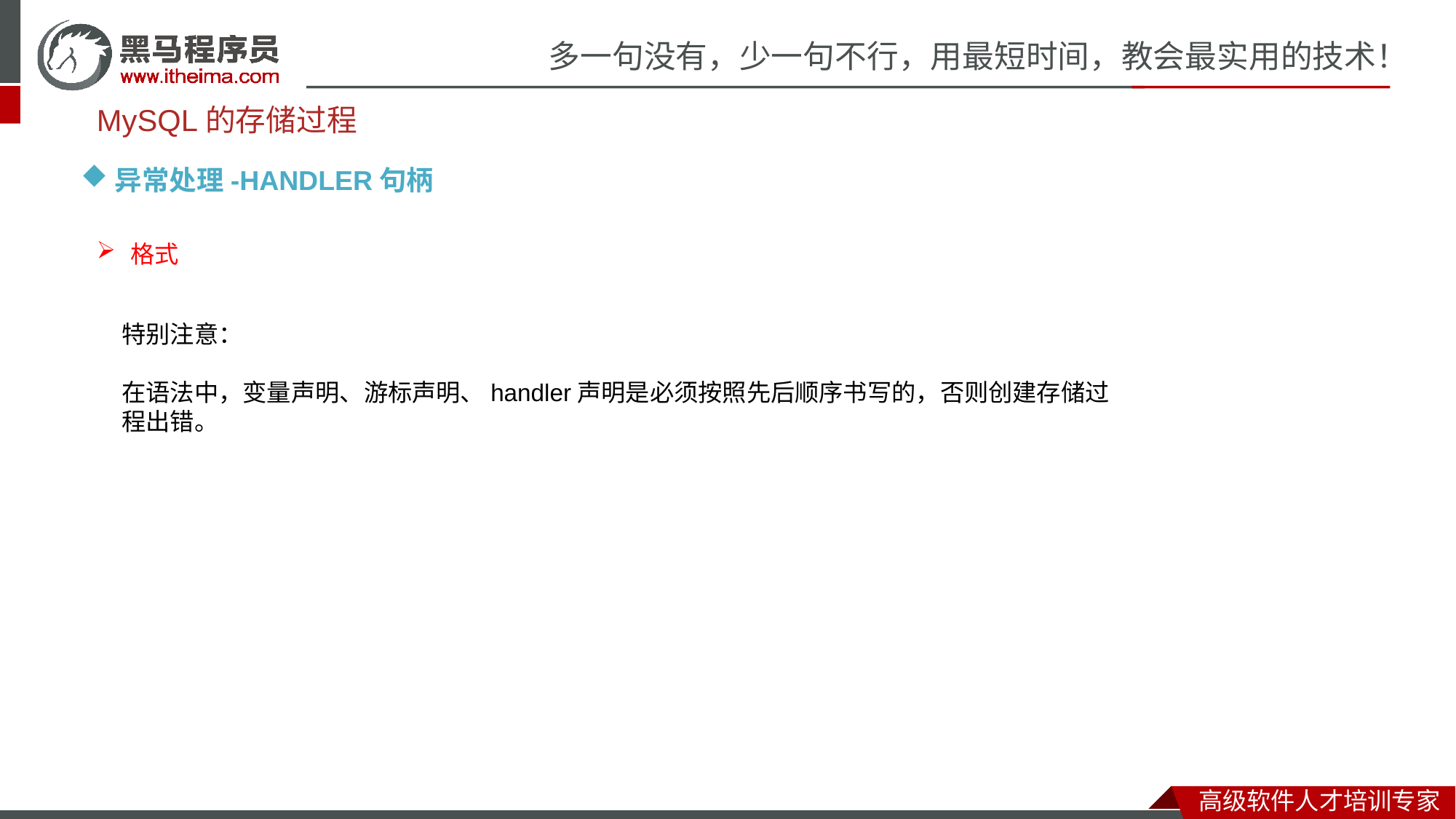

MySQL的存储过程
异常处理-HANDLER句柄
格式
特别注意：

在语法中，变量声明、游标声明、handler声明是必须按照先后顺序书写的，否则创建存储过程出错。